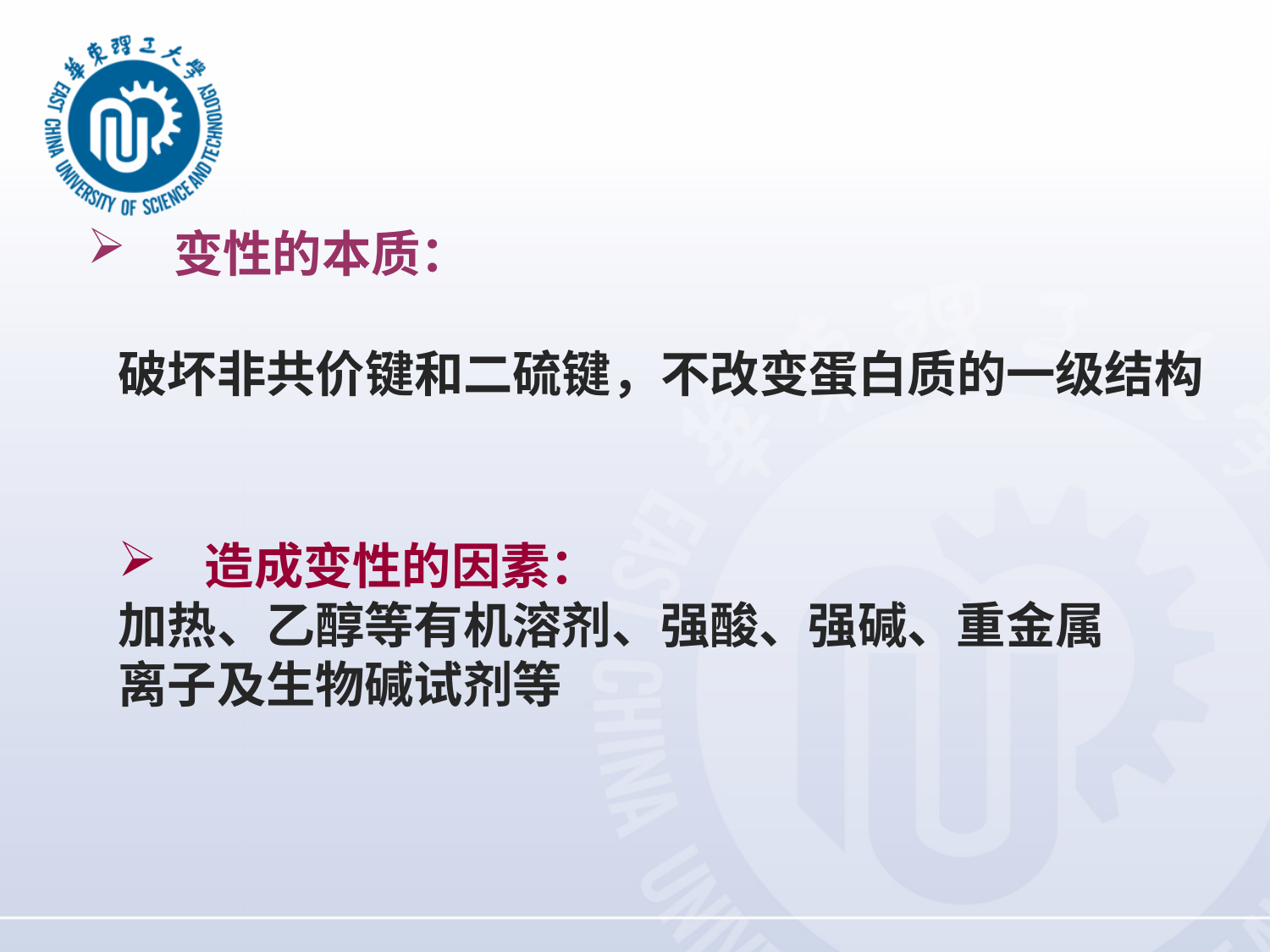

变性的本质：
破坏非共价键和二硫键，不改变蛋白质的一级结构
 造成变性的因素：
加热、乙醇等有机溶剂、强酸、强碱、重金属离子及生物碱试剂等